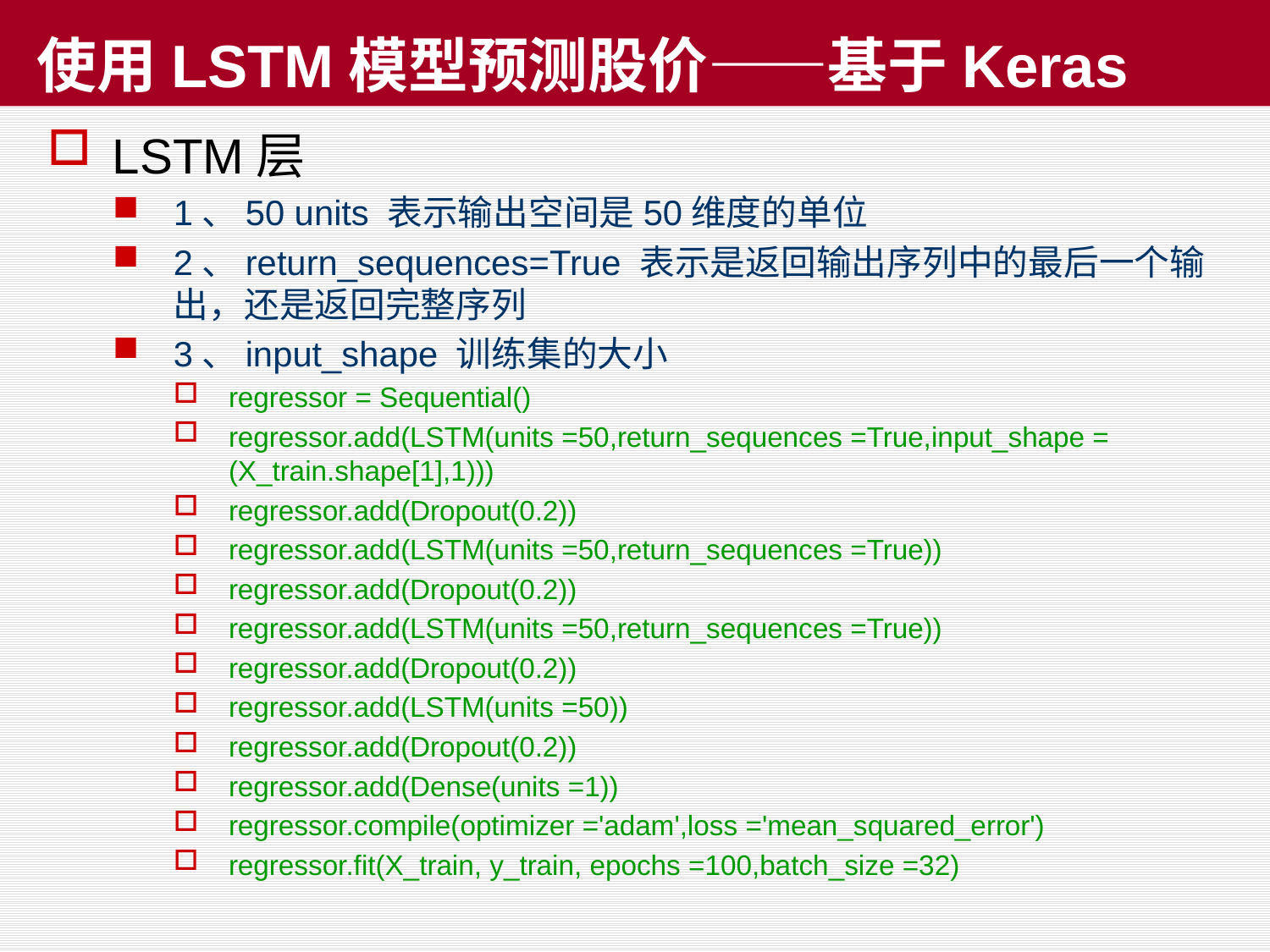

# 使用LSTM模型预测股价——基于Keras
LSTM层
1、50 units 表示输出空间是50维度的单位
2、return_sequences=True 表示是返回输出序列中的最后一个输出，还是返回完整序列
3、input_shape 训练集的大小
regressor = Sequential()
regressor.add(LSTM(units =50,return_sequences =True,input_shape = (X_train.shape[1],1)))
regressor.add(Dropout(0.2))
regressor.add(LSTM(units =50,return_sequences =True))
regressor.add(Dropout(0.2))
regressor.add(LSTM(units =50,return_sequences =True))
regressor.add(Dropout(0.2))
regressor.add(LSTM(units =50))
regressor.add(Dropout(0.2))
regressor.add(Dense(units =1))
regressor.compile(optimizer ='adam',loss ='mean_squared_error')
regressor.fit(X_train, y_train, epochs =100,batch_size =32)